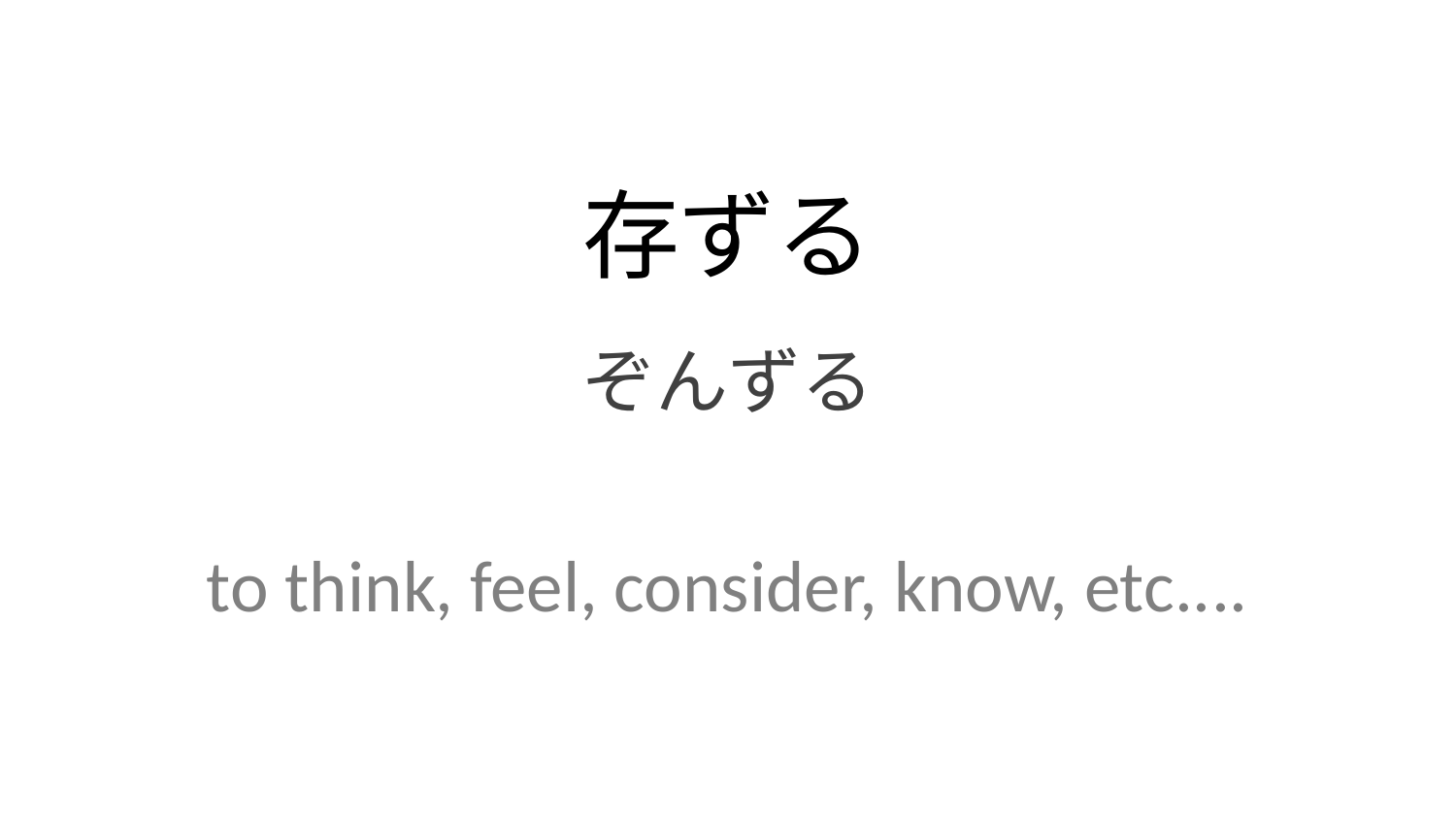

存ずる

ぞんずる
to think, feel, consider, know, etc....